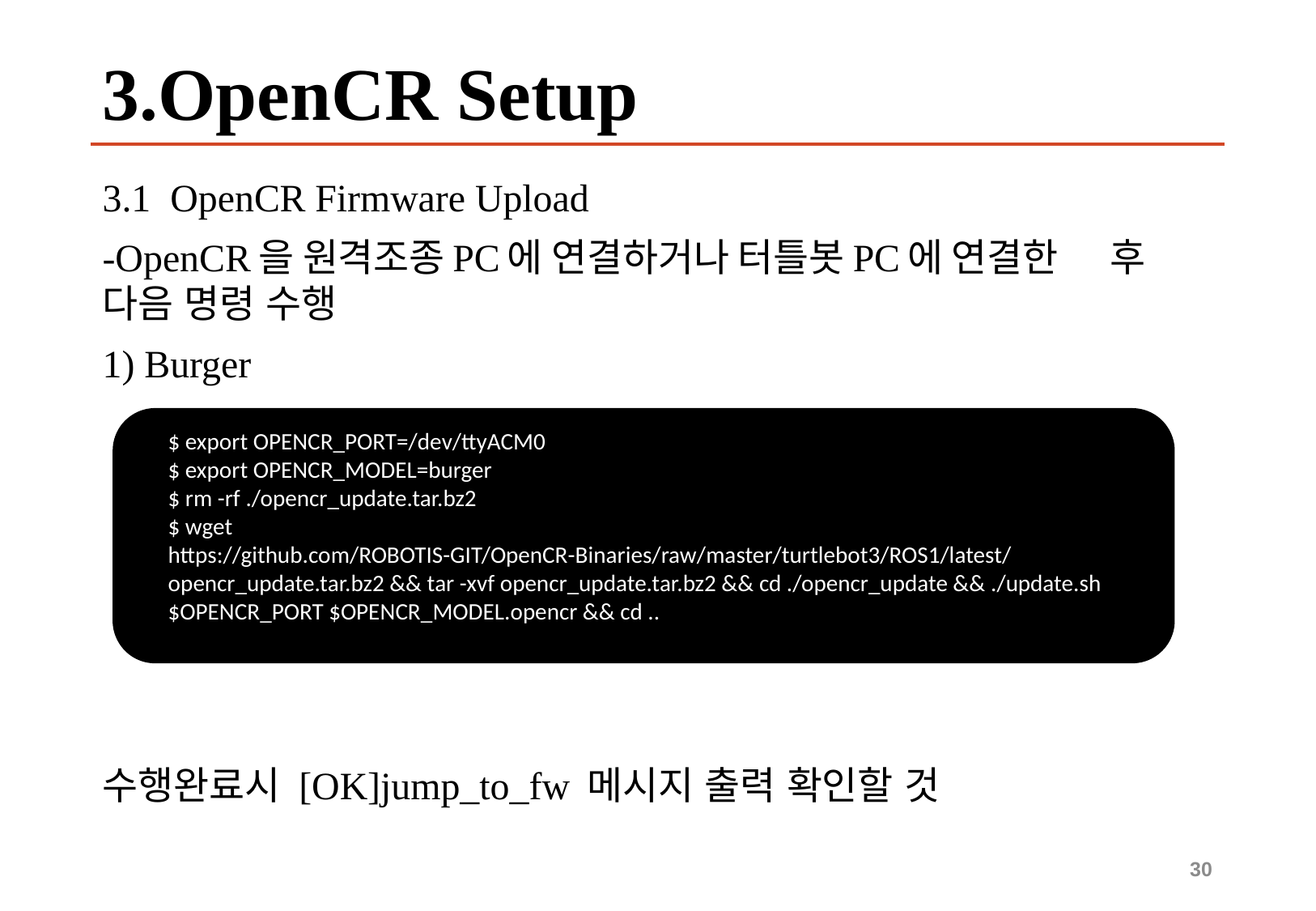

# 3.OpenCR Setup
3.1  OpenCR Firmware Upload
-OpenCR을 원격조종PC에 연결하거나 터틀봇PC에 연결한     후 다음 명령 수행
1) Burger

수행완료시 [OK]jump_to_fw 메시지 출력 확인할 것

$ export OPENCR_PORT=/dev/ttyACM0
$ export OPENCR_MODEL=burger
$ rm -rf ./opencr_update.tar.bz2
$ wget
https://github.com/ROBOTIS-GIT/OpenCR-Binaries/raw/master/turtlebot3/ROS1/latest/opencr_update.tar.bz2 && tar -xvf opencr_update.tar.bz2 && cd ./opencr_update && ./update.sh $OPENCR_PORT $OPENCR_MODEL.opencr && cd ..
30